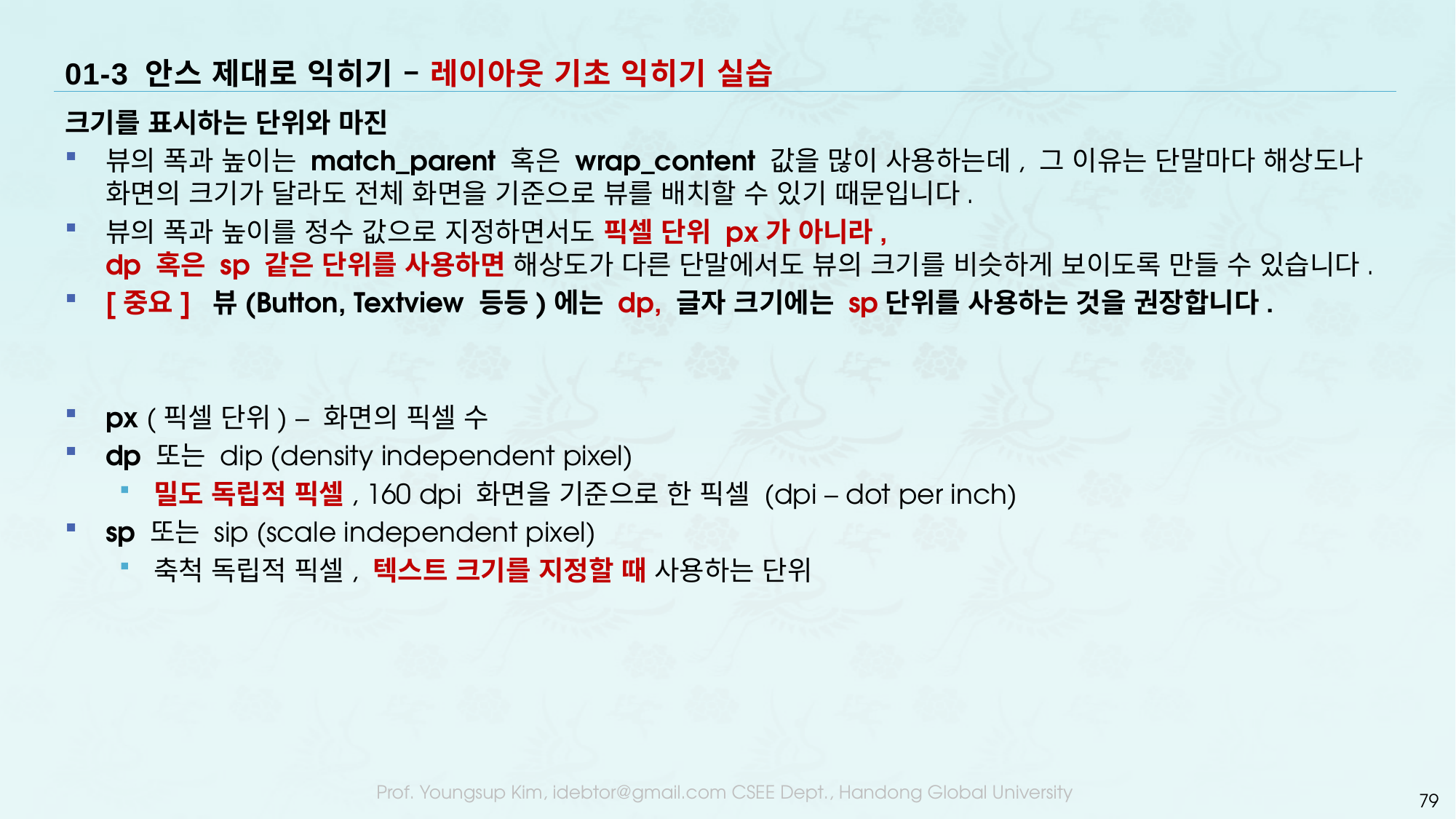

# 01-3 안스 제대로 익히기 – 레이아웃 기초 익히기 실습
크기를 표시하는 단위와 마진
뷰의 폭과 높이는 match_parent 혹은 wrap_content 값을 많이 사용하는데, 그 이유는 단말마다 해상도나 화면의 크기가 달라도 전체 화면을 기준으로 뷰를 배치할 수 있기 때문입니다.
뷰의 폭과 높이를 정수 값으로 지정하면서도 픽셀 단위 px가 아니라,
dp 혹은 sp 같은 단위를 사용하면 해상도가 다른 단말에서도 뷰의 크기를 비슷하게 보이도록 만들 수 있습니다.
[중요]  뷰(Button, Textview 등등)에는 dp, 글자 크기에는 sp단위를 사용하는 것을 권장합니다.

px (픽셀 단위) – 화면의 픽셀 수
dp 또는 dip (density independent pixel)
밀도 독립적 픽셀, 160 dpi 화면을 기준으로 한 픽셀 (dpi – dot per inch)
sp 또는 sip (scale independent pixel)
축척 독립적 픽셀, 텍스트 크기를 지정할 때 사용하는 단위
79